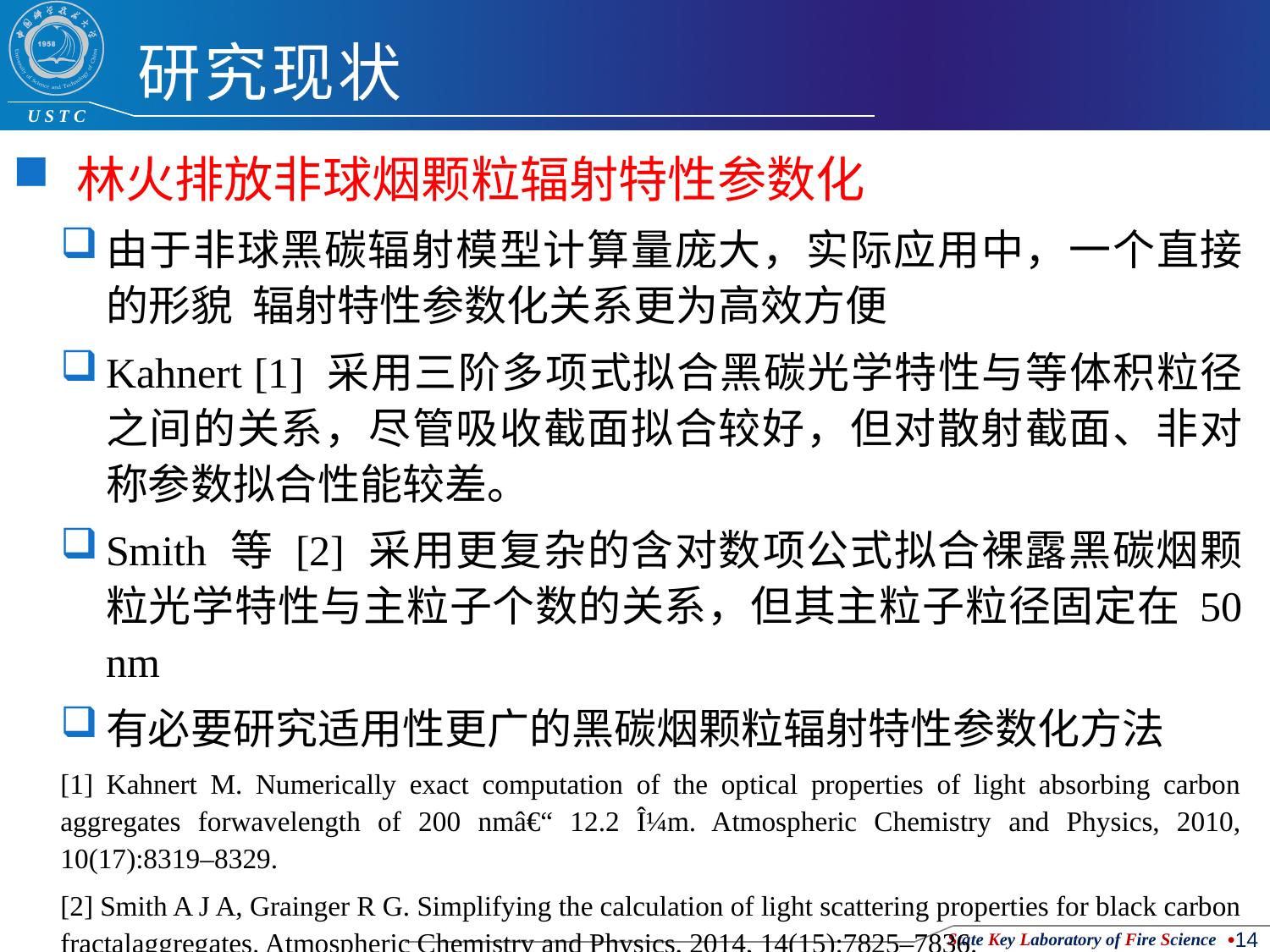

# 研究现状
林火排放非球烟颗粒辐射特性参数化
由于非球黑碳辐射模型计算量庞大，实际应用中，一个直接的形貌­辐射特性参数化关系更为高效方便
Kahnert [1] 采用三阶多项式拟合黑碳光学特性与等体积粒径之间的关系，尽管吸收截面拟合较好，但对散射截面、非对称参数拟合性能较差。
Smith 等 [2] 采用更复杂的含对数项公式拟合裸露黑碳烟颗粒光学特性与主粒子个数的关系，但其主粒子粒径固定在 50 nm
有必要研究适用性更广的黑碳烟颗粒辐射特性参数化方法
[1] Kahnert M. Numerically exact computation of the optical properties of light absorbing carbon aggregates forwavelength of 200 nmâ€“ 12.2 Î¼m. Atmospheric Chemistry and Physics, 2010, 10(17):8319–8329.
[2] Smith A J A, Grainger R G. Simplifying the calculation of light scattering properties for black carbon fractalaggregates. Atmospheric Chemistry and Physics, 2014, 14(15):7825–7836.